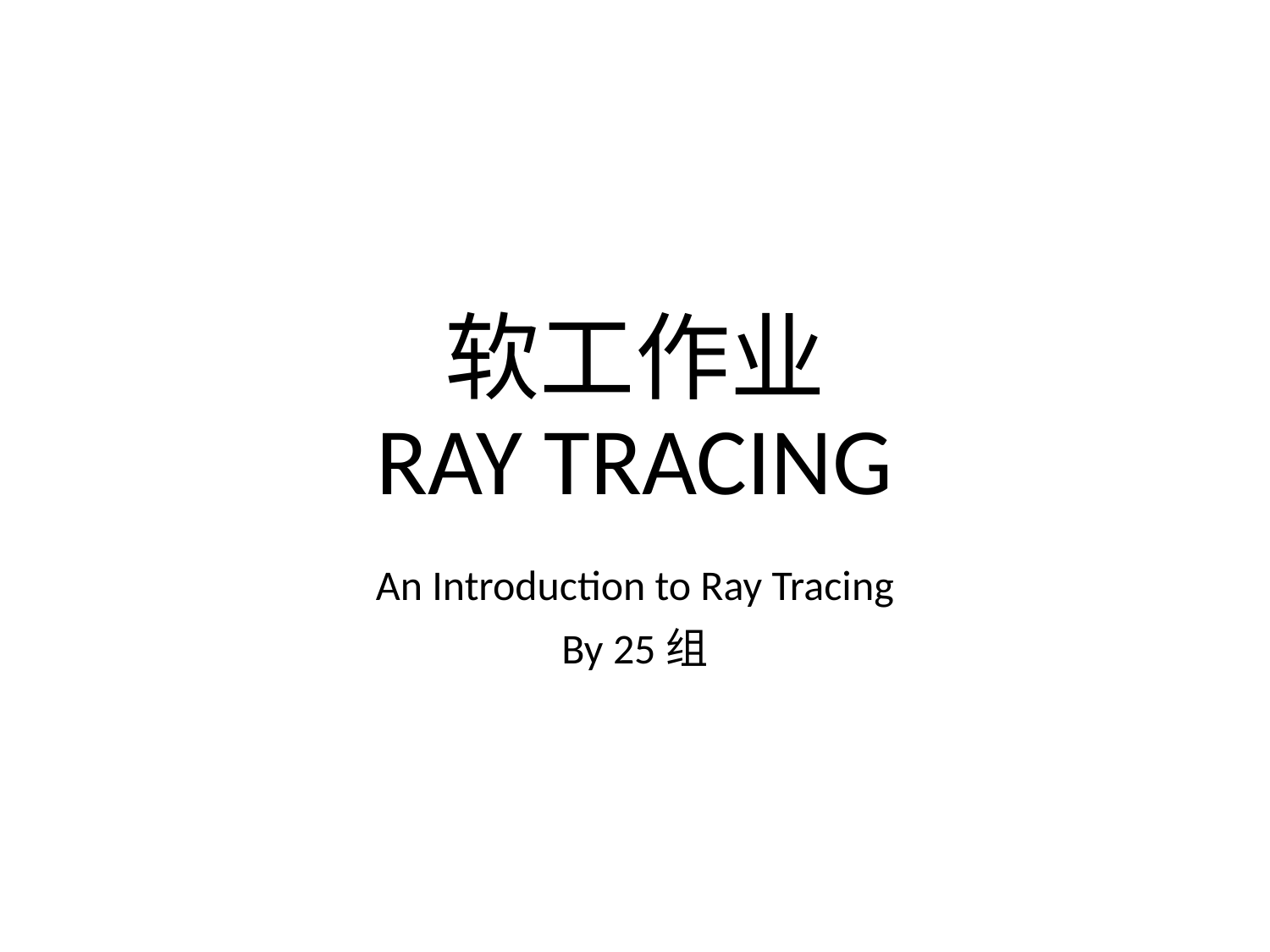

# 软工作业 RAY TRACING
An Introduction to Ray Tracing
By 25组